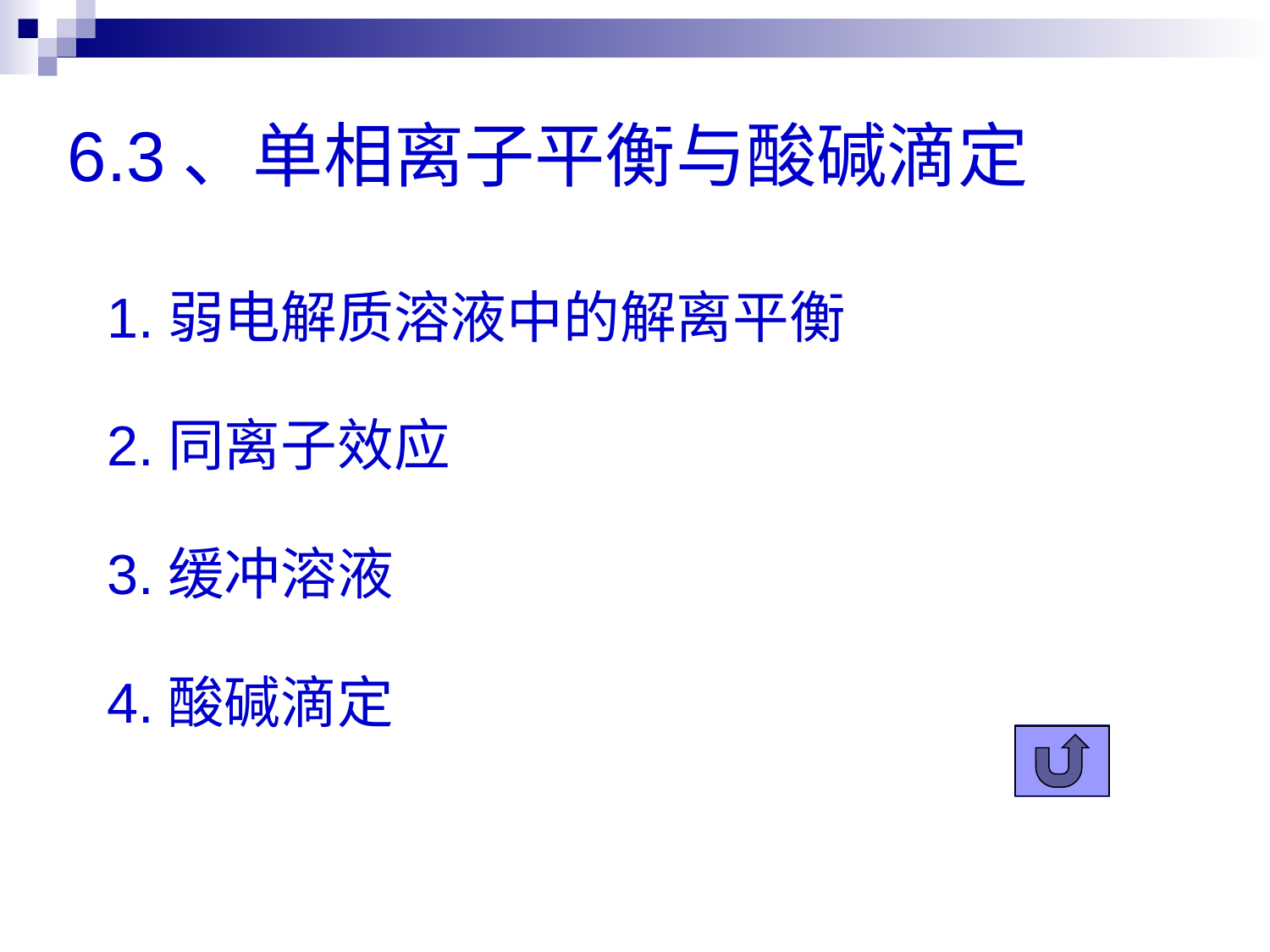

6.3、单相离子平衡与酸碱滴定
  1.弱电解质溶液中的解离平衡

  2.同离子效应

  3.缓冲溶液

  4.酸碱滴定